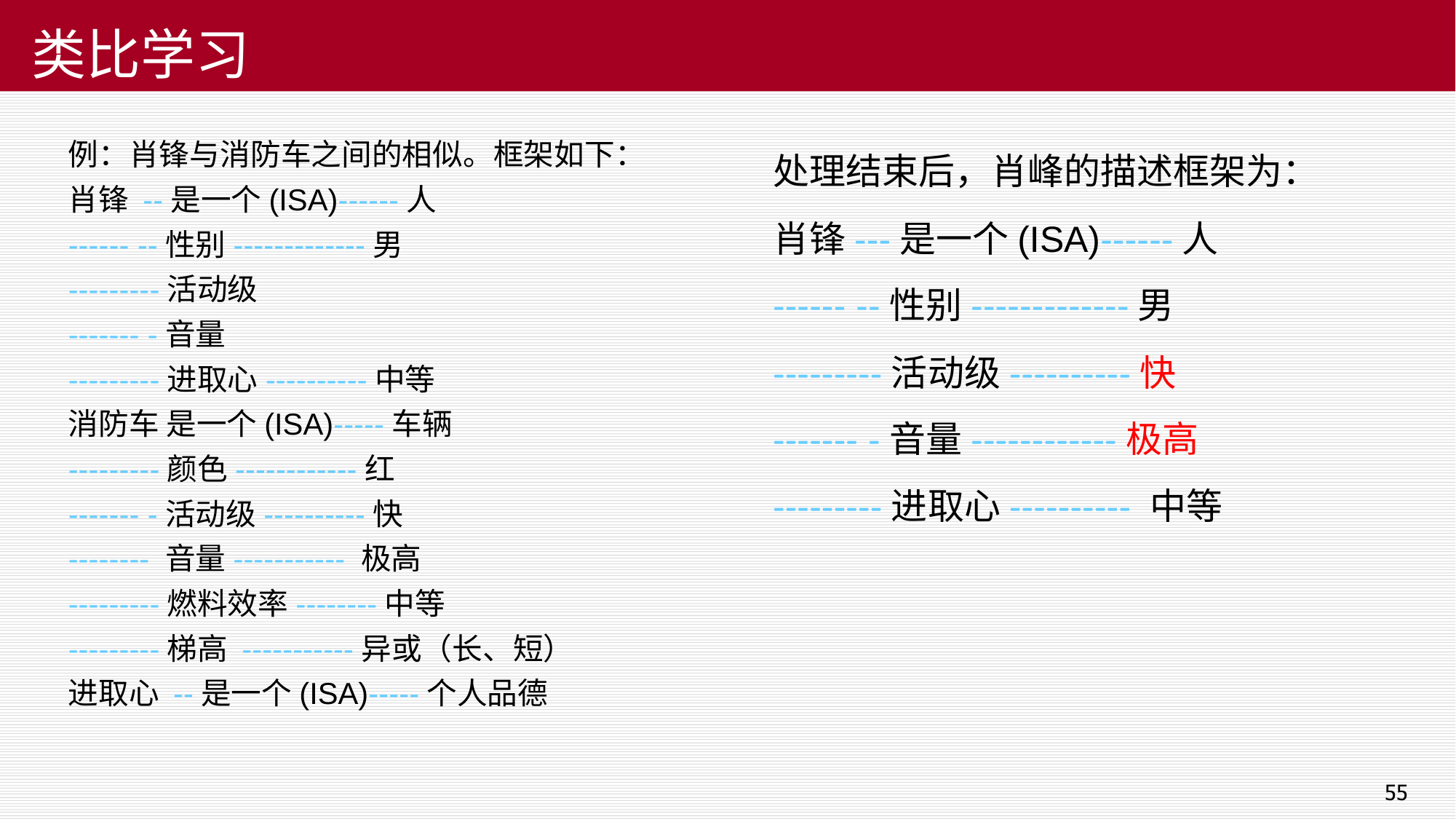

55
# 类比学习
例：肖锋与消防车之间的相似。框架如下：
肖锋 --是一个(ISA)------人
------ --性别-------------男
---------活动级
------- -音量
---------进取心----------中等
消防车 是一个(ISA)-----车辆
---------颜色------------红
------- -活动级----------快
-------- 音量----------- 极高
---------燃料效率--------中等
---------梯高 -----------异或（长、短）
进取心 --是一个(ISA)-----个人品德

处理结束后，肖峰的描述框架为：
肖锋---是一个(ISA)------人
------ --性别-------------男
---------活动级----------快
------- -音量------------极高
---------进取心---------- 中等
2019/10/29